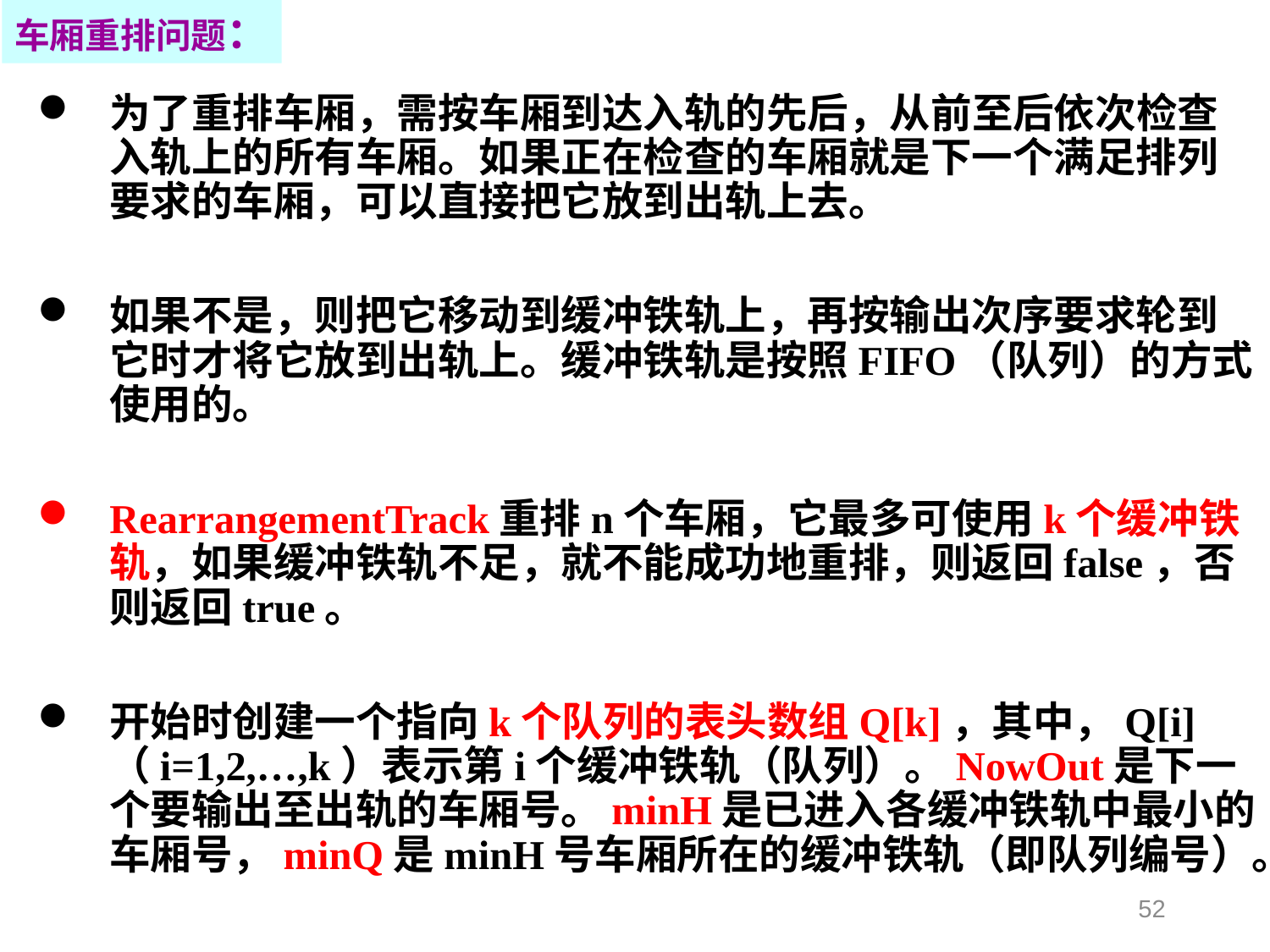

车厢重排问题：
为了重排车厢，需按车厢到达入轨的先后，从前至后依次检查入轨上的所有车厢。如果正在检查的车厢就是下一个满足排列要求的车厢，可以直接把它放到出轨上去。

如果不是，则把它移动到缓冲铁轨上，再按输出次序要求轮到它时才将它放到出轨上。缓冲铁轨是按照FIFO（队列）的方式使用的。

RearrangementTrack重排n个车厢，它最多可使用k个缓冲铁轨，如果缓冲铁轨不足，就不能成功地重排，则返回false，否则返回true。

开始时创建一个指向k个队列的表头数组Q[k]，其中，Q[i]（i=1,2,…,k）表示第i个缓冲铁轨（队列）。NowOut是下一个要输出至出轨的车厢号。minH是已进入各缓冲铁轨中最小的车厢号，minQ是minH号车厢所在的缓冲铁轨（即队列编号）。
52